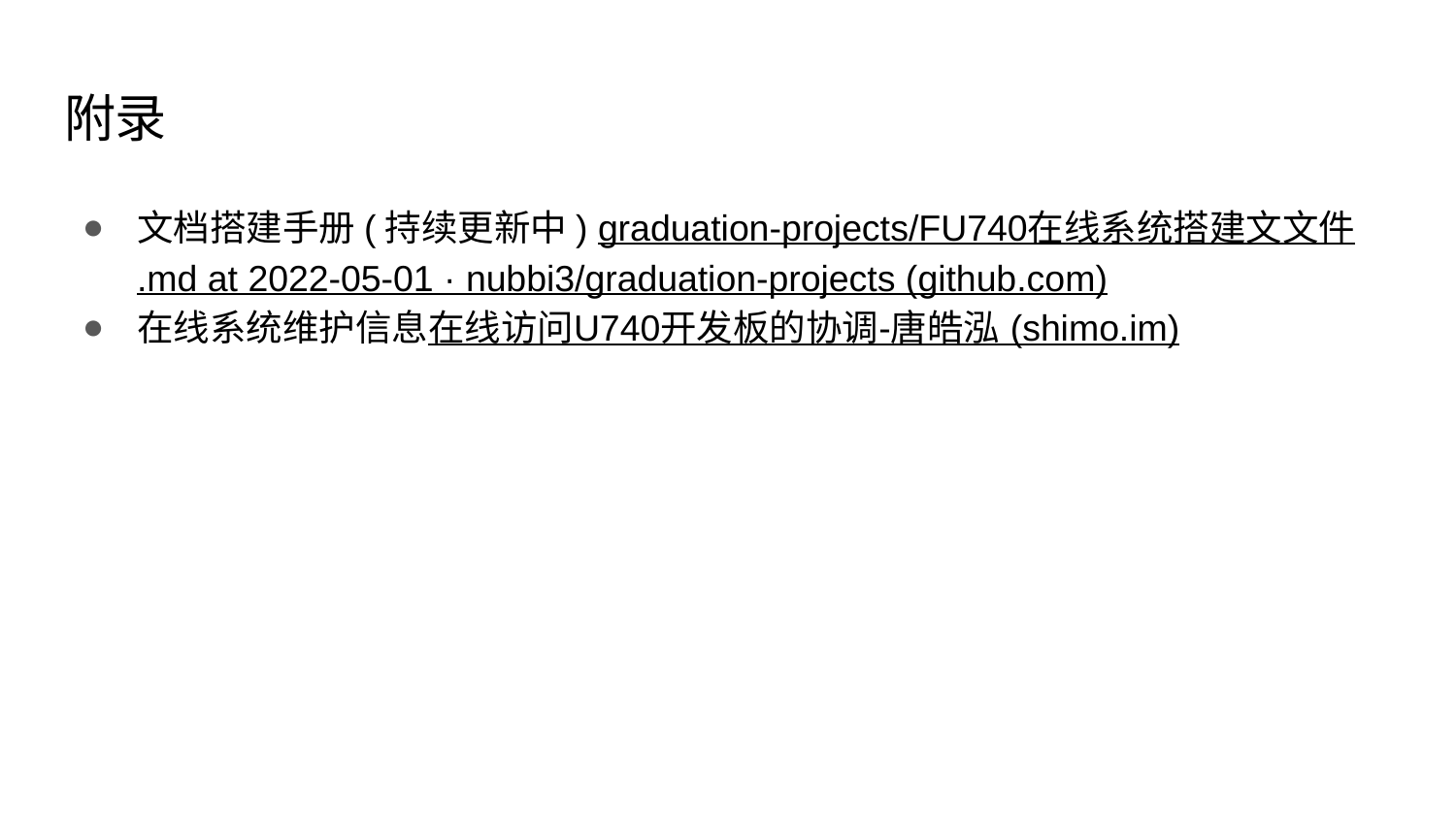

# 附录
文档搭建手册(持续更新中) graduation-projects/FU740在线系统搭建文文件.md at 2022-05-01 · nubbi3/graduation-projects (github.com)
在线系统维护信息在线访问U740开发板的协调-唐皓泓 (shimo.im)